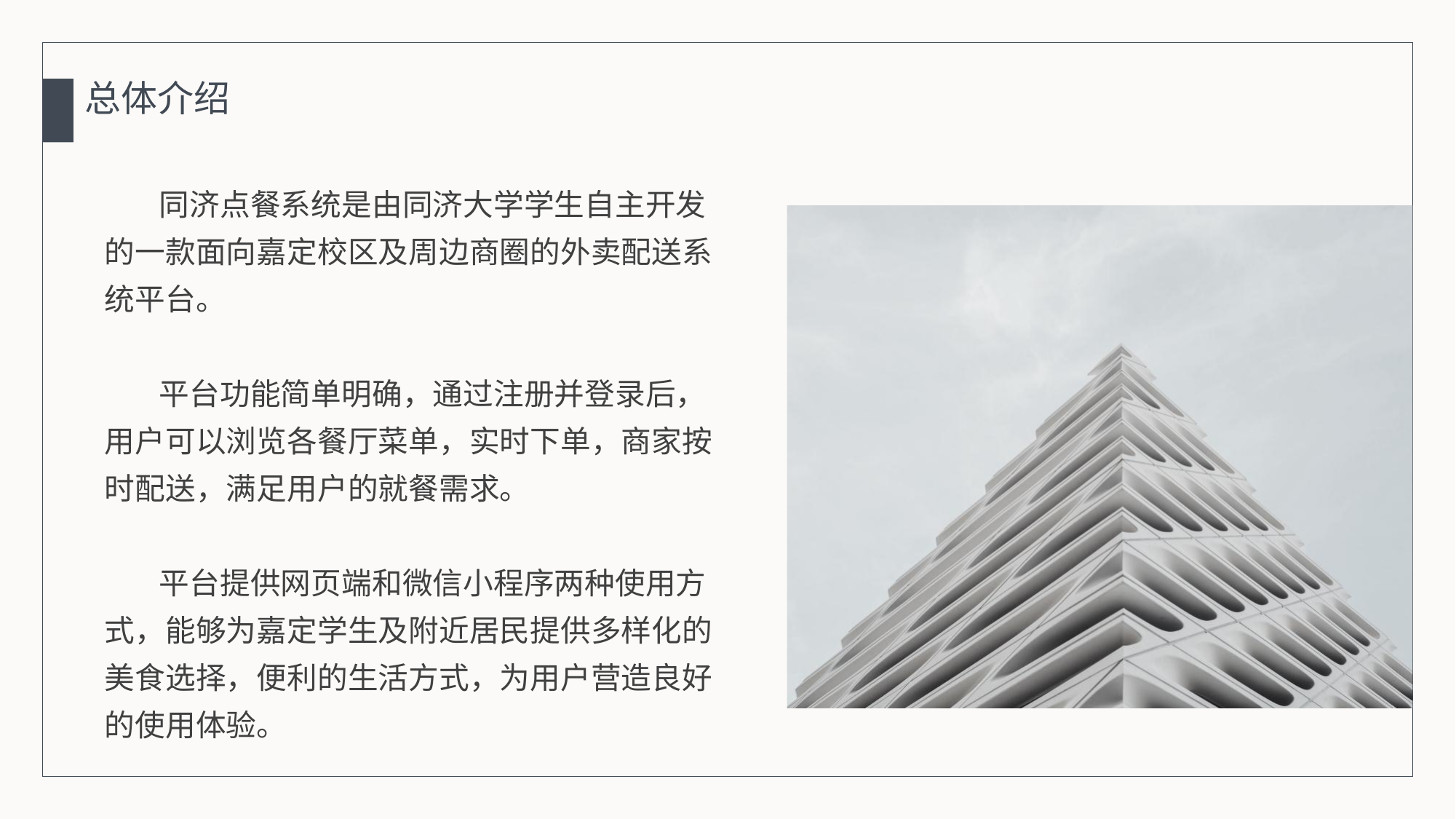

总体介绍

同济点餐系统是由同济大学学生自主开发的一款面向嘉定校区及周边商圈的外卖配送系统平台。

平台功能简单明确，通过注册并登录后，用户可以浏览各餐厅菜单，实时下单，商家按时配送，满足用户的就餐需求。

平台提供网页端和微信小程序两种使用方式，能够为嘉定学生及附近居民提供多样化的美食选择，便利的生活方式，为用户营造良好的使用体验。